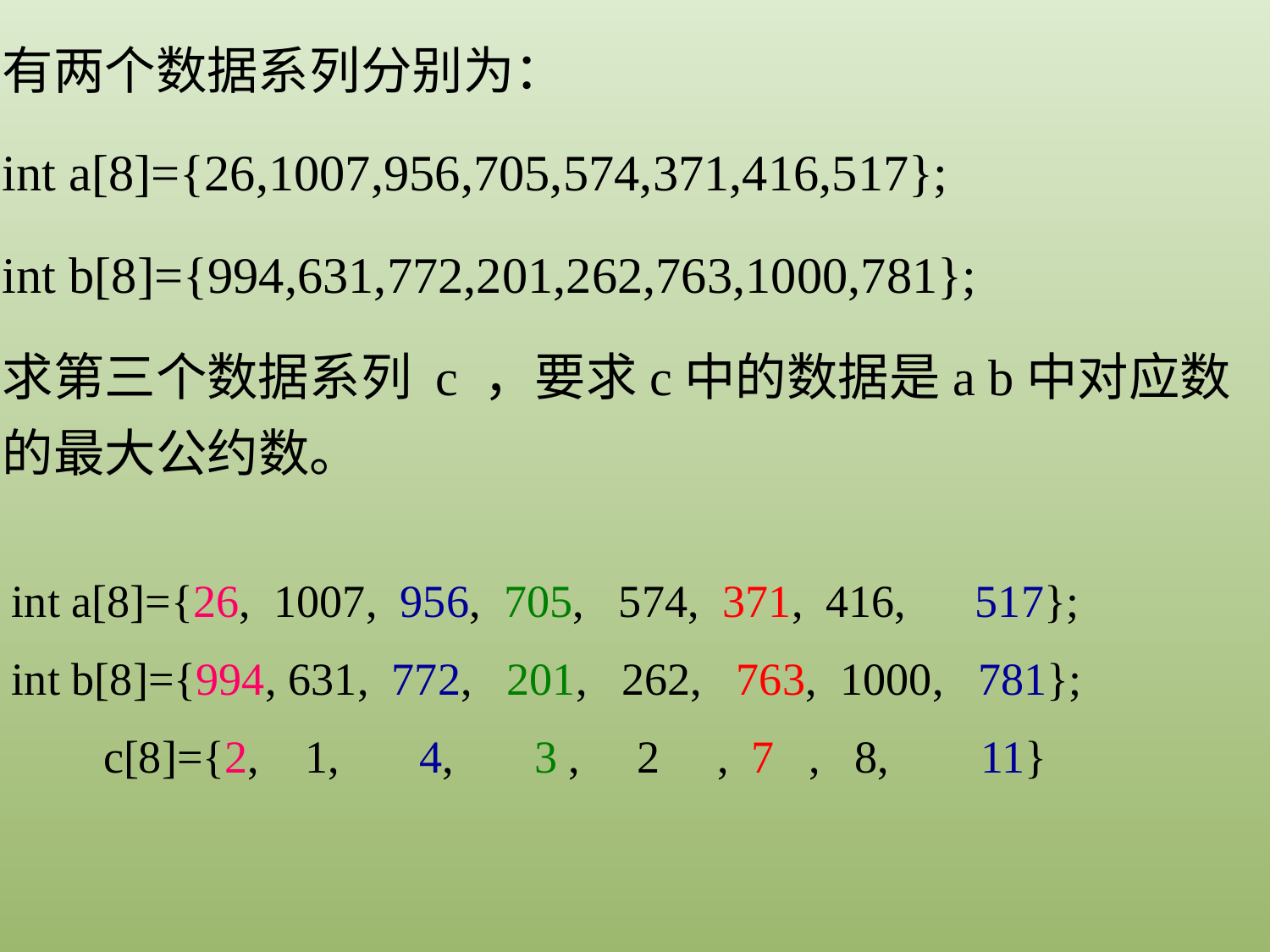

有两个数据系列分别为：
int a[8]={26,1007,956,705,574,371,416,517};
int b[8]={994,631,772,201,262,763,1000,781};
求第三个数据系列 c ，要求c中的数据是a b中对应数的最大公约数。
int a[8]={26,  1007,  956,  705,   574,  371,  416,      517};
int b[8]={994, 631,  772,   201,   262,   763,  1000,   781};
        c[8]={2,    1,       4,       3 ,     2     ,  7   ,   8,        11}
326